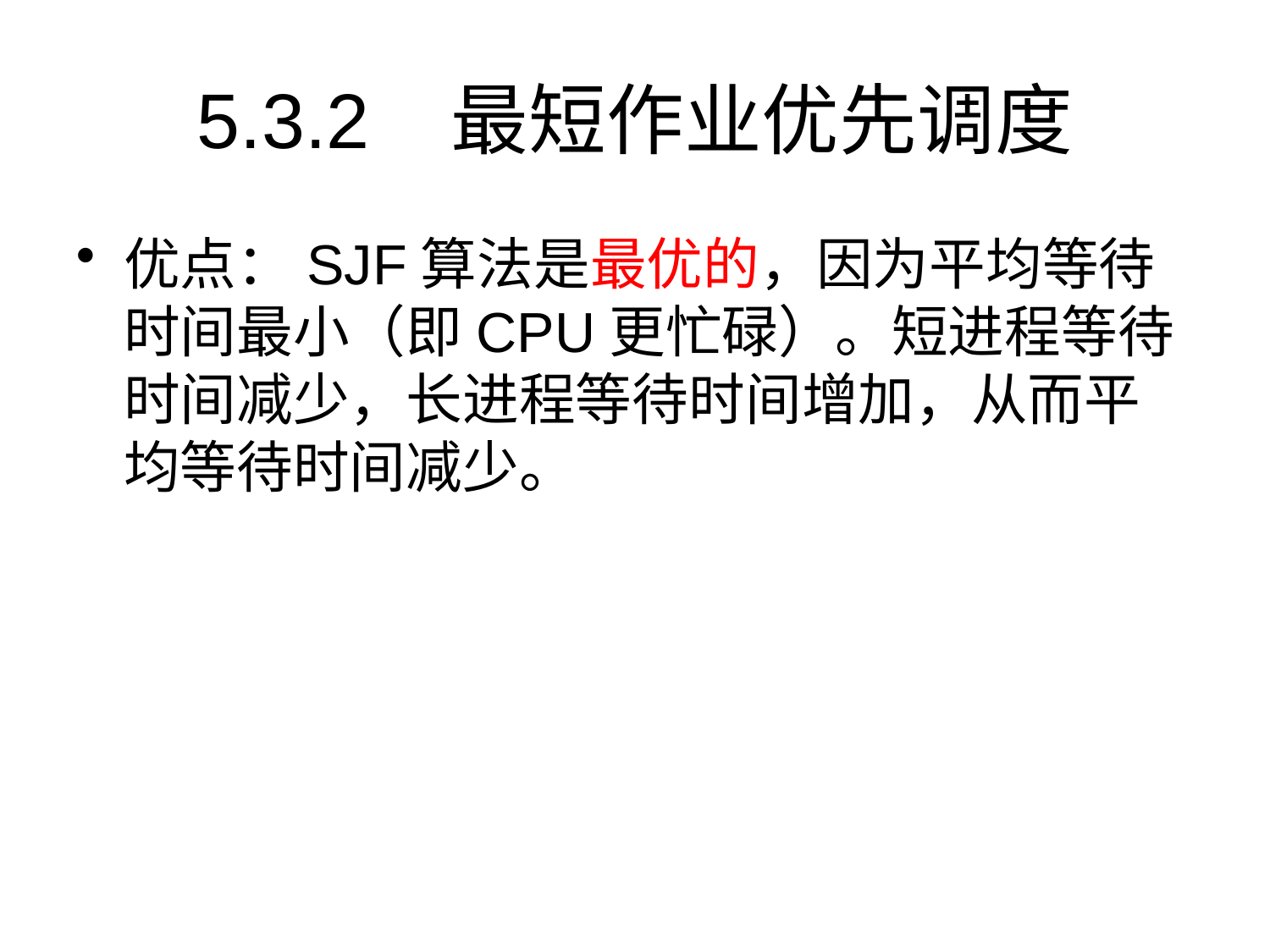

# 5.3.2	最短作业优先调度
优点：SJF算法是最优的，因为平均等待时间最小（即CPU更忙碌）。短进程等待时间减少，长进程等待时间增加，从而平均等待时间减少。